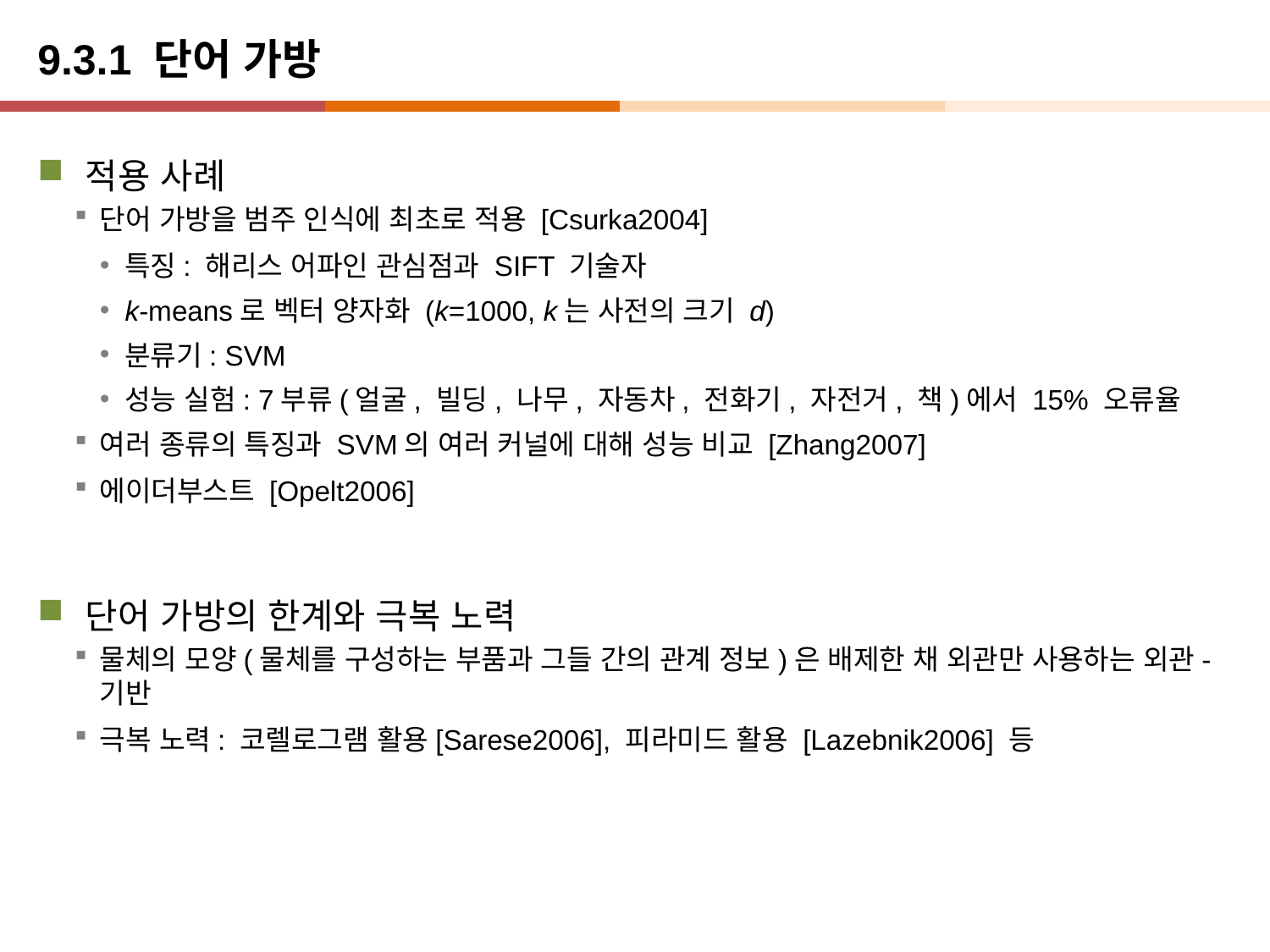

# 9.3.1 단어 가방
적용 사례
단어 가방을 범주 인식에 최초로 적용 [Csurka2004]
특징: 해리스 어파인 관심점과 SIFT 기술자
k-means로 벡터 양자화 (k=1000, k는 사전의 크기 d)
분류기: SVM
성능 실험: 7부류(얼굴, 빌딩, 나무, 자동차, 전화기, 자전거, 책)에서 15% 오류율
여러 종류의 특징과 SVM의 여러 커널에 대해 성능 비교 [Zhang2007]
에이더부스트 [Opelt2006]

단어 가방의 한계와 극복 노력
물체의 모양(물체를 구성하는 부품과 그들 간의 관계 정보)은 배제한 채 외관만 사용하는 외관-기반
극복 노력: 코렐로그램 활용[Sarese2006], 피라미드 활용 [Lazebnik2006] 등